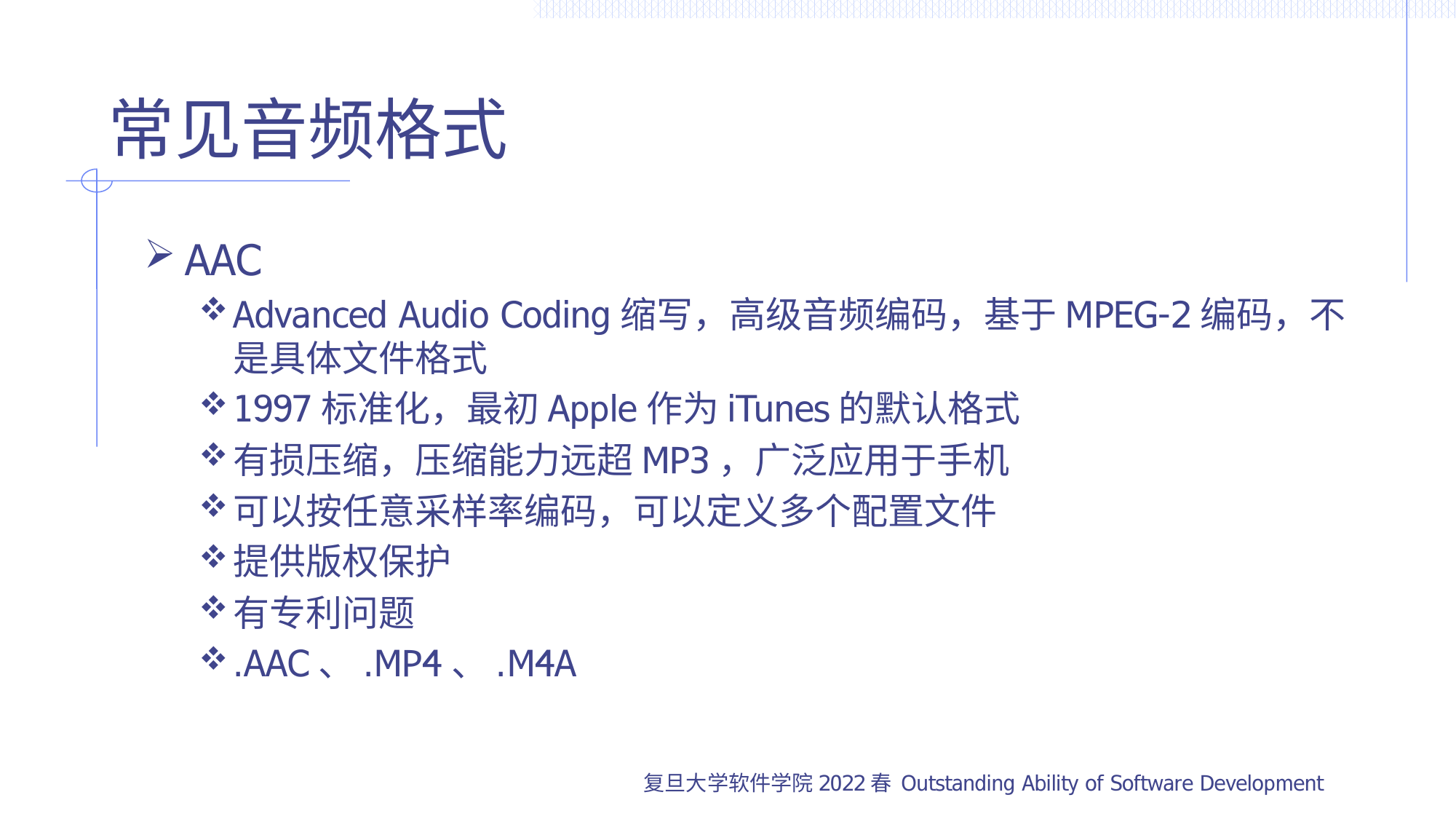

# 常见音频格式
AAC
Advanced Audio Coding缩写，高级音频编码，基于MPEG-2编码，不是具体文件格式
1997标准化，最初Apple作为iTunes的默认格式
有损压缩，压缩能力远超MP3，广泛应用于手机
可以按任意采样率编码，可以定义多个配置文件
提供版权保护
有专利问题
.AAC、.MP4、.M4A